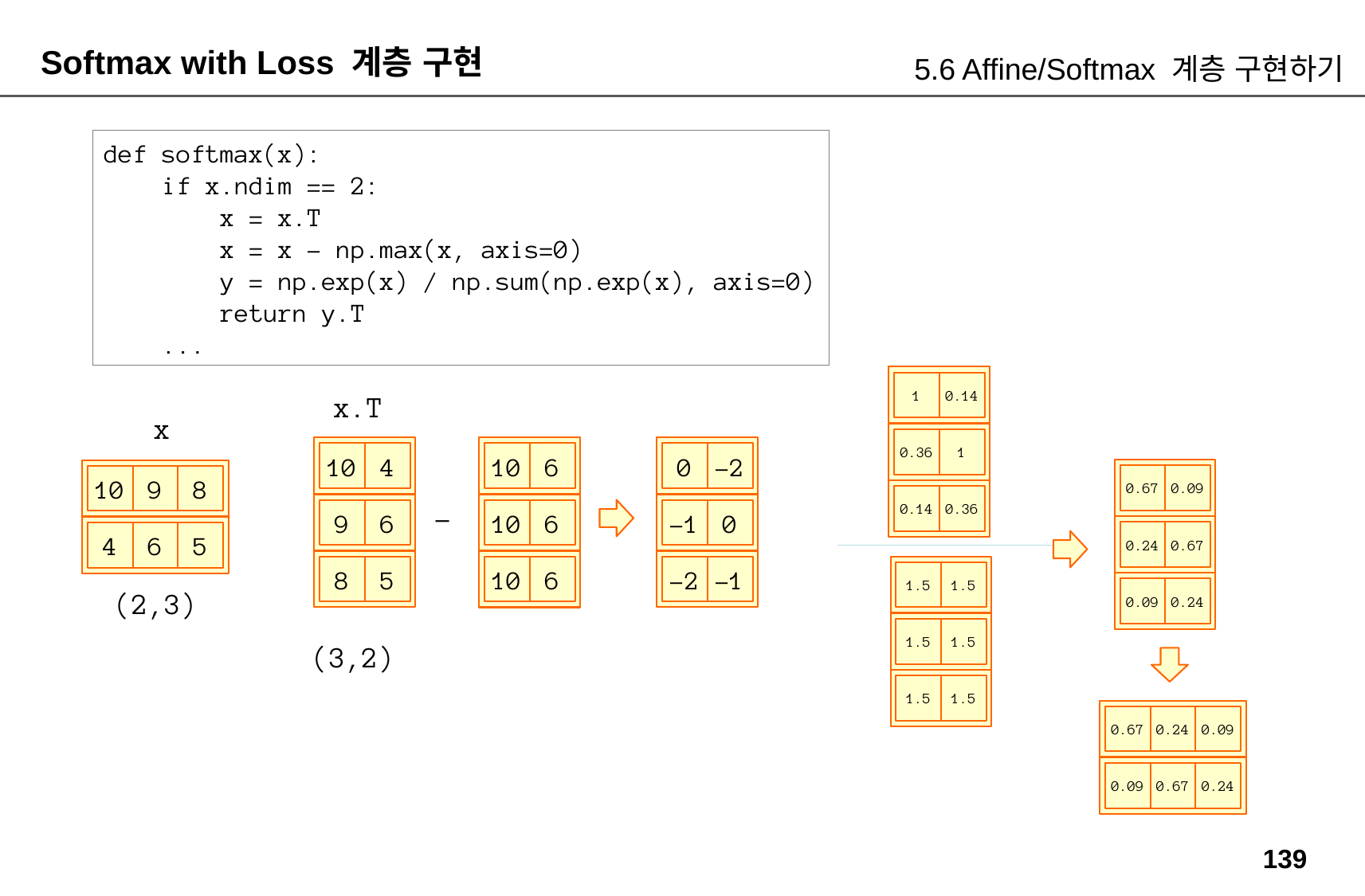

Softmax with Loss 계층 구현
5.6 Affine/Softmax 계층 구현하기
def softmax(x):
    if x.ndim == 2:
        x = x.T
        x = x - np.max(x, axis=0)
        y = np.exp(x) / np.sum(np.exp(x), axis=0)
        return y.T
    ...

1
0.14
x.T
x

0.36
1

0
-2
10
4
10
6

0.67
0.09
10
9
8

0.14
0.36
-

-1
0
9
6
10
6

0.24
0.67
4
6
5

-2
-1

8
5
10
6
1.5
1.5

0.09
0.24
(2,3)

1.5
1.5
(3,2)

1.5
1.5

0.67
0.24
0.09

0.09
0.67
0.24